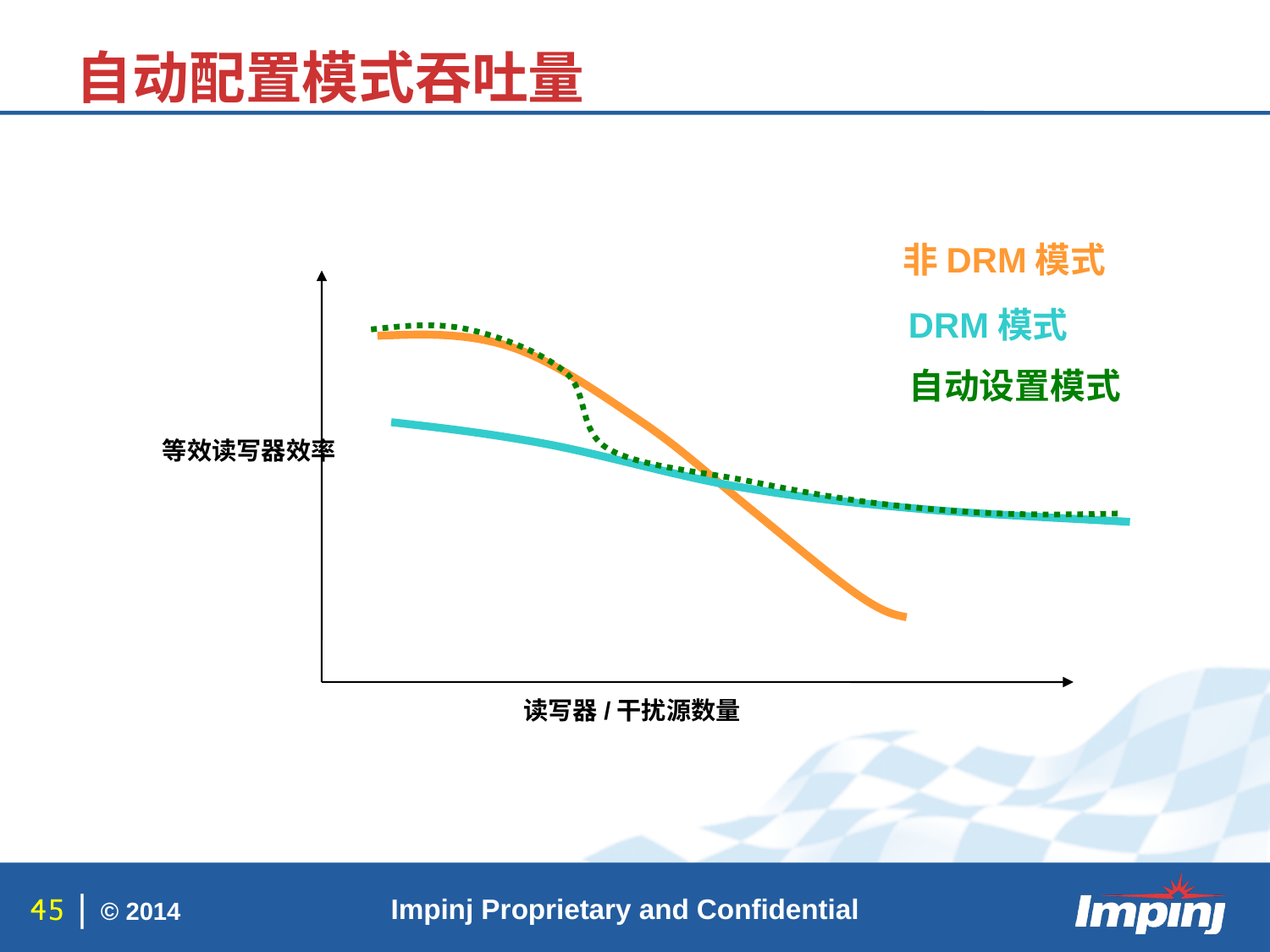

自动配置模式吞吐量
非DRM模式

DRM模式

自动设置模式

等效读写器效率

读写器/干扰源数量